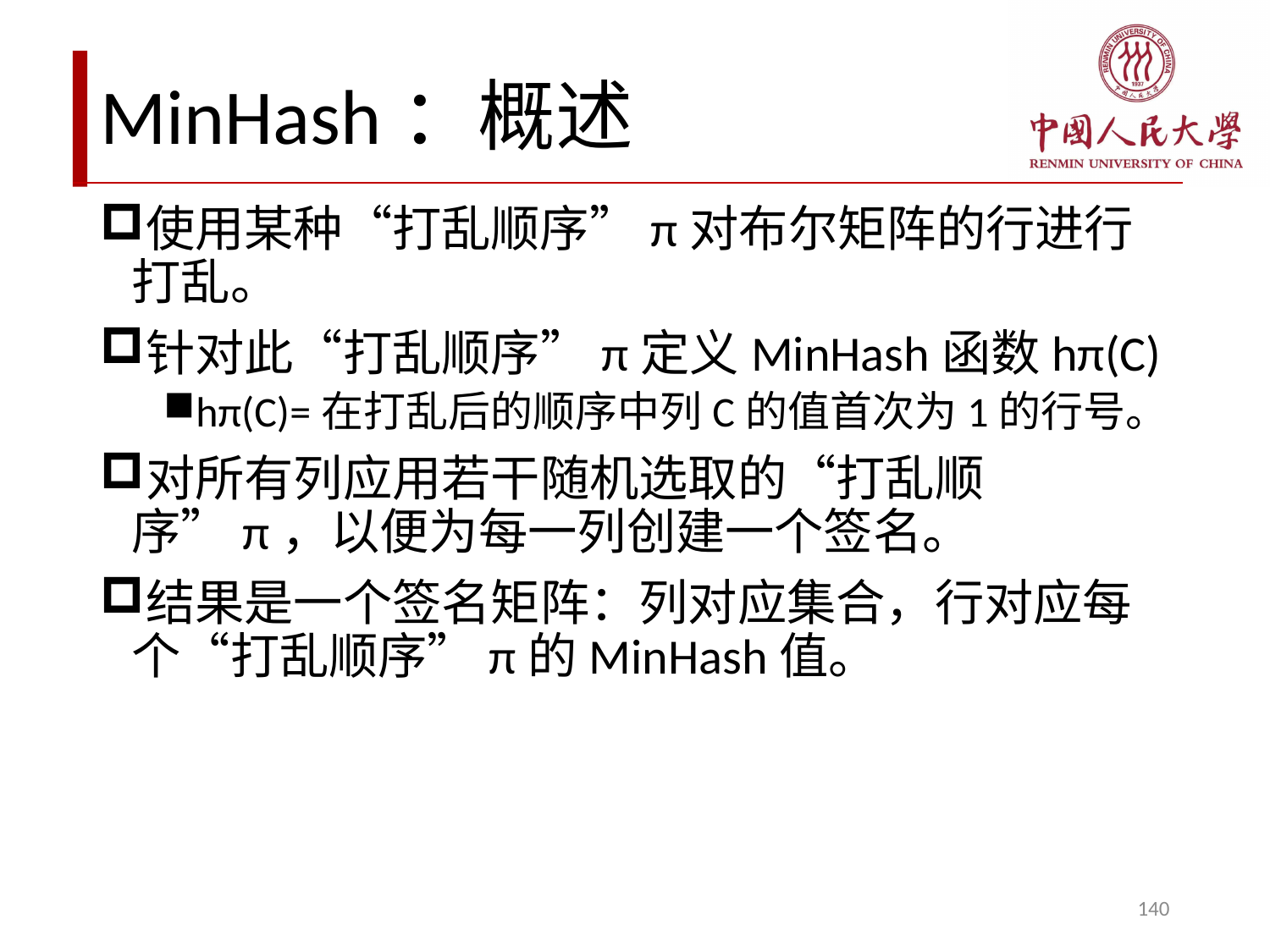

# MinHash：概述
使用某种“打乱顺序”π对布尔矩阵的行进行打乱。
针对此“打乱顺序”π定义MinHash函数hπ(C)
hπ(C)=在打乱后的顺序中列C的值首次为1的行号。
对所有列应用若干随机选取的“打乱顺序”π，以便为每一列创建一个签名。
结果是一个签名矩阵：列对应集合，行对应每个“打乱顺序”π的MinHash值。
140